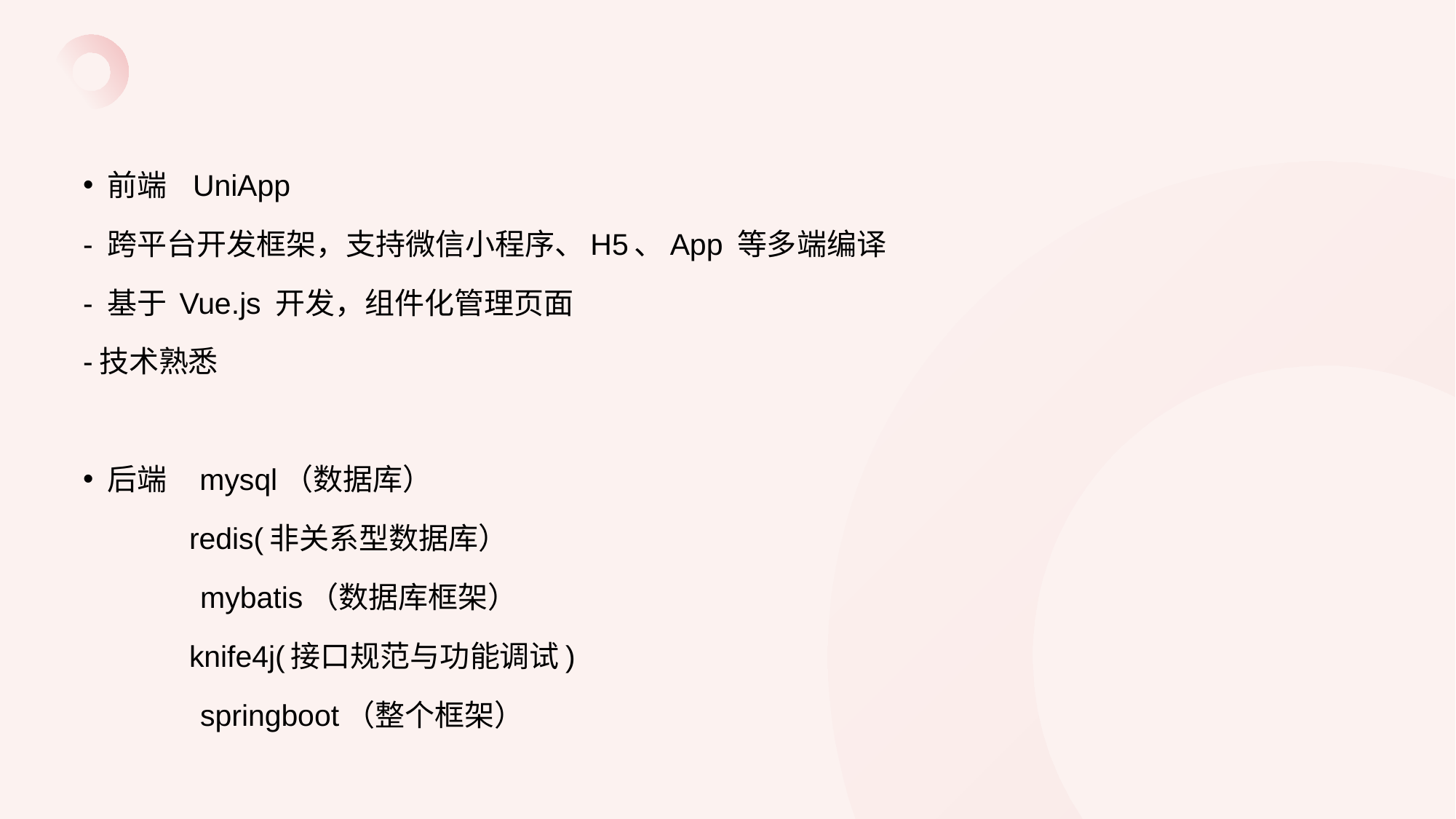

#
前端   UniApp
- 跨平台开发框架，支持微信小程序、H5、App 等多端编译
- 基于 Vue.js 开发，组件化管理页面
-技术熟悉

后端    mysql（数据库）
	  redis(非关系型数据库）
              mybatis（数据库框架）
	  knife4j(接口规范与功能调试)
              springboot（整个框架）